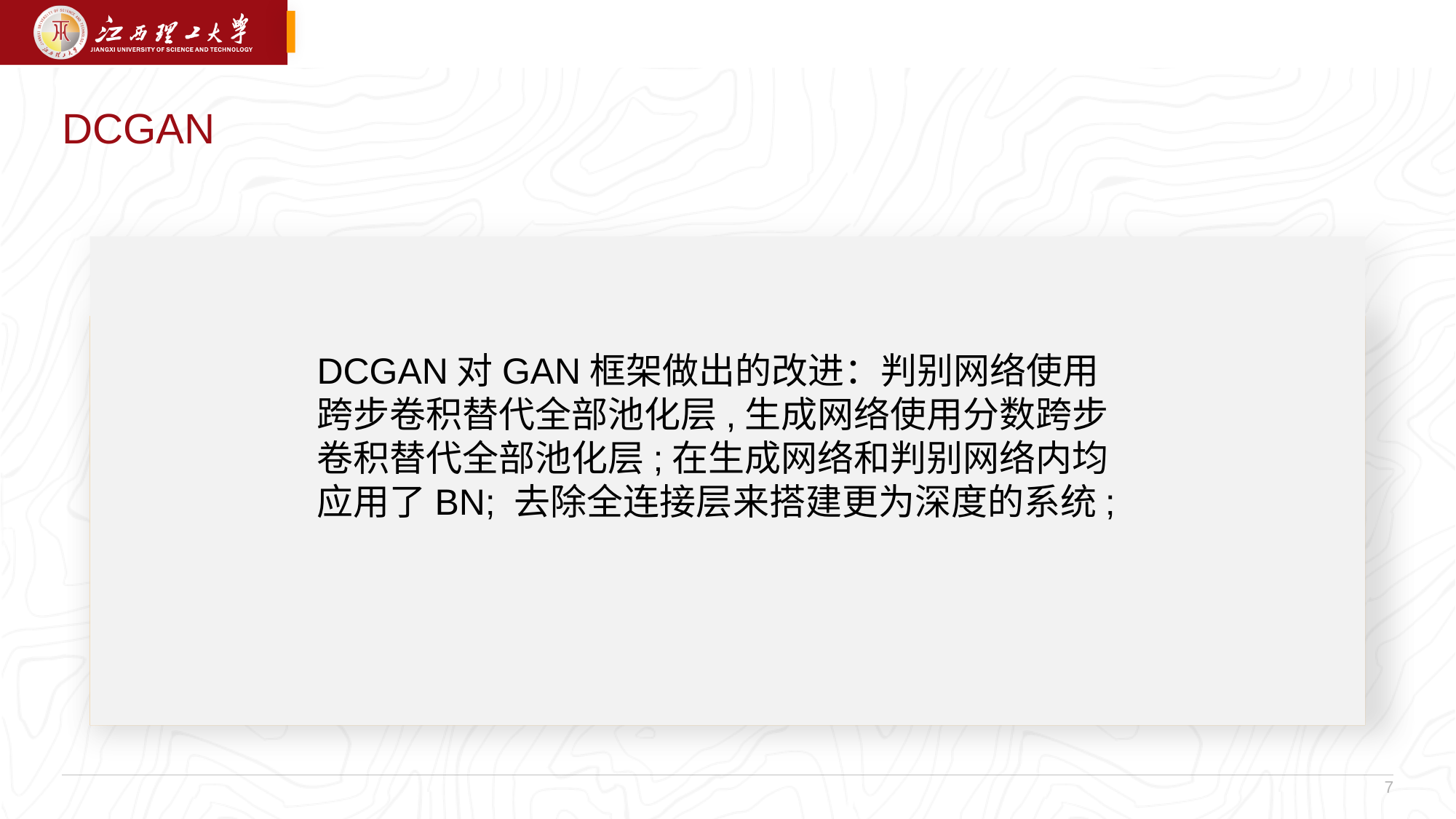

DCGAN

DCGAN对GAN框架做出的改进：判别网络使用跨步卷积替代全部池化层,生成网络使用分数跨步卷积替代全部池化层;在生成网络和判别网络内均应用了BN; 去除全连接层来搭建更为深度的系统;
   7